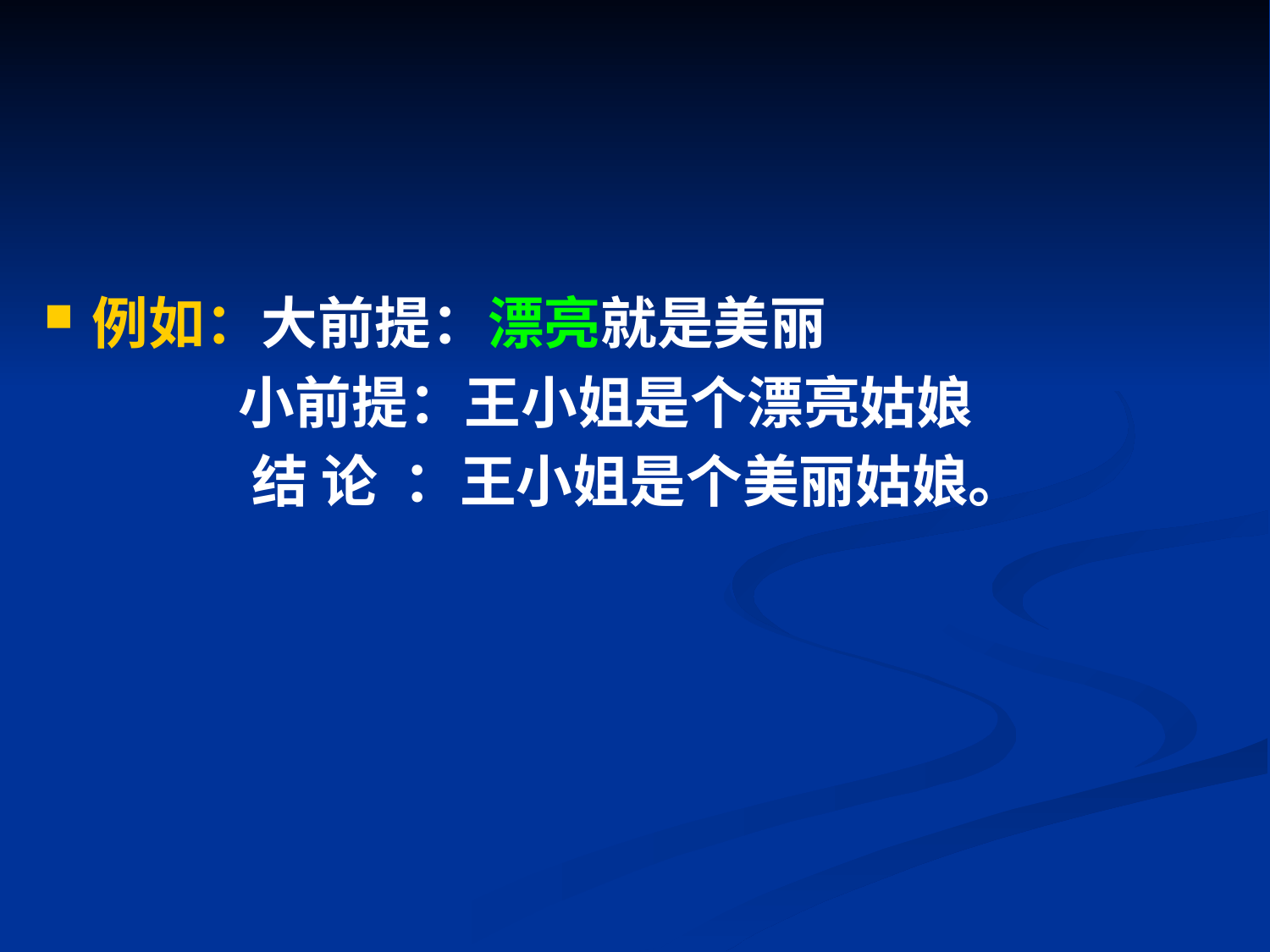

例如：大前提：漂亮就是美丽
              小前提：王小姐是个漂亮姑娘
               结 论  ：王小姐是个美丽姑娘。